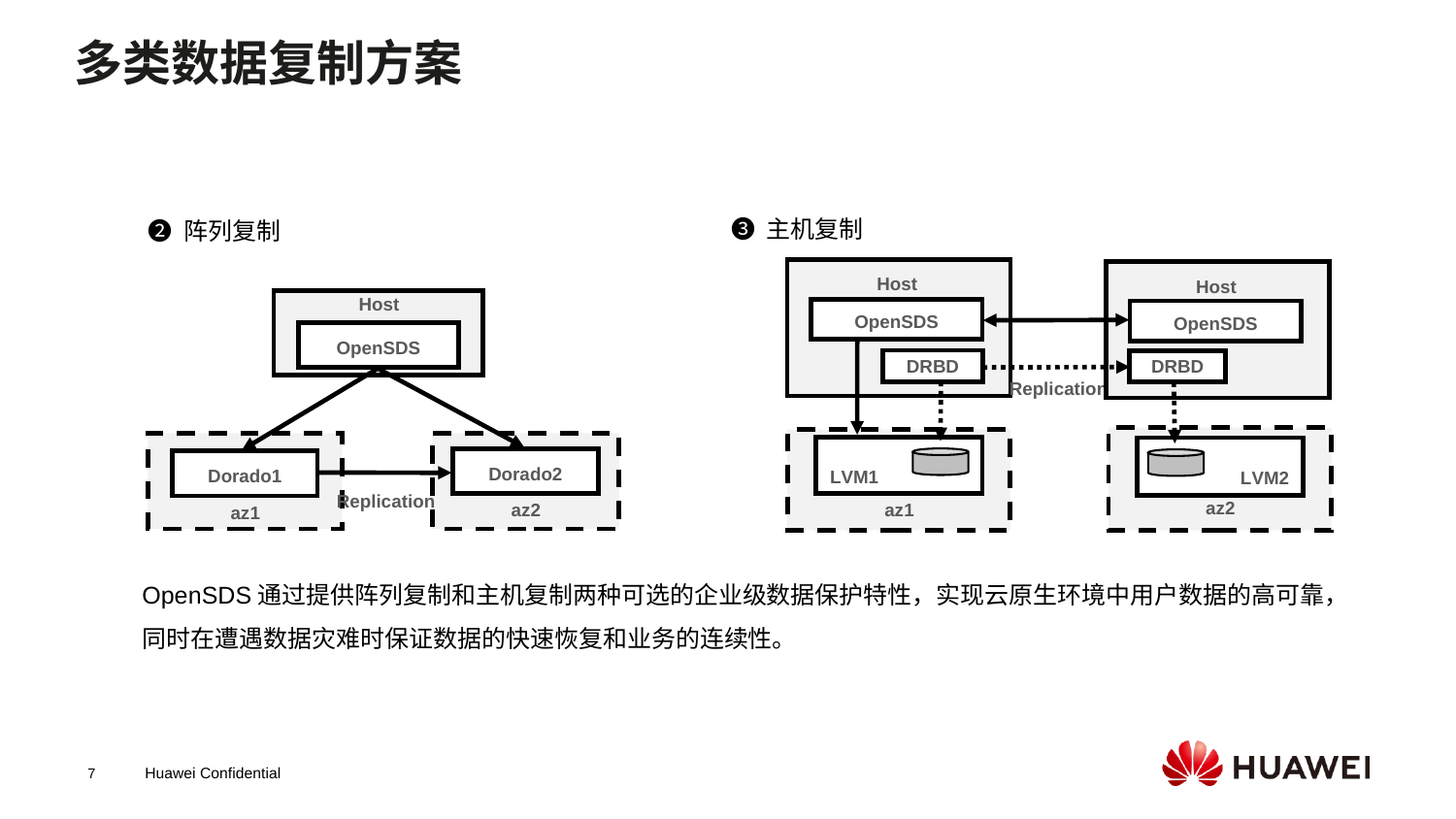

# 多类数据复制方案
❸ 主机复制
OpenSDS
Host
OpenSDS
Host
OpenSDS
OpenSDS
DRBD
DRBD
Replication

LVM1
              LVM2

az2
az1
❷ 阵列复制
Host
OpenSDS
OpenSDS

Dorado2
Dorado1
Replication
az2
az1
OpenSDS通过提供阵列复制和主机复制两种可选的企业级数据保护特性，实现云原生环境中用户数据的高可靠，同时在遭遇数据灾难时保证数据的快速恢复和业务的连续性。
7